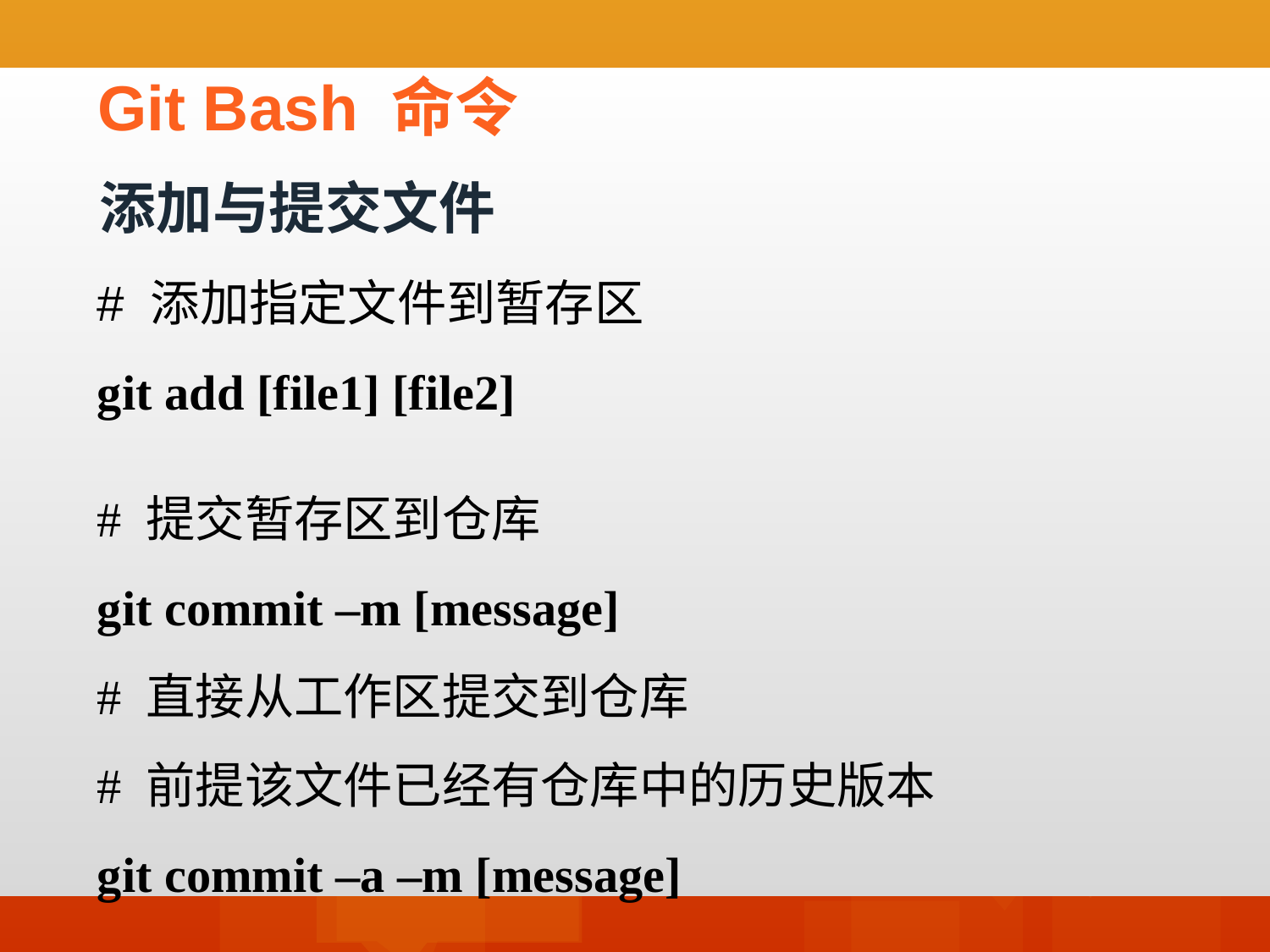

Git Bash 命令
添加与提交文件
# 添加指定文件到暂存区
git add [file1] [file2]

# 提交暂存区到仓库
git commit –m [message]
# 直接从工作区提交到仓库
# 前提该文件已经有仓库中的历史版本
git commit –a –m [message]